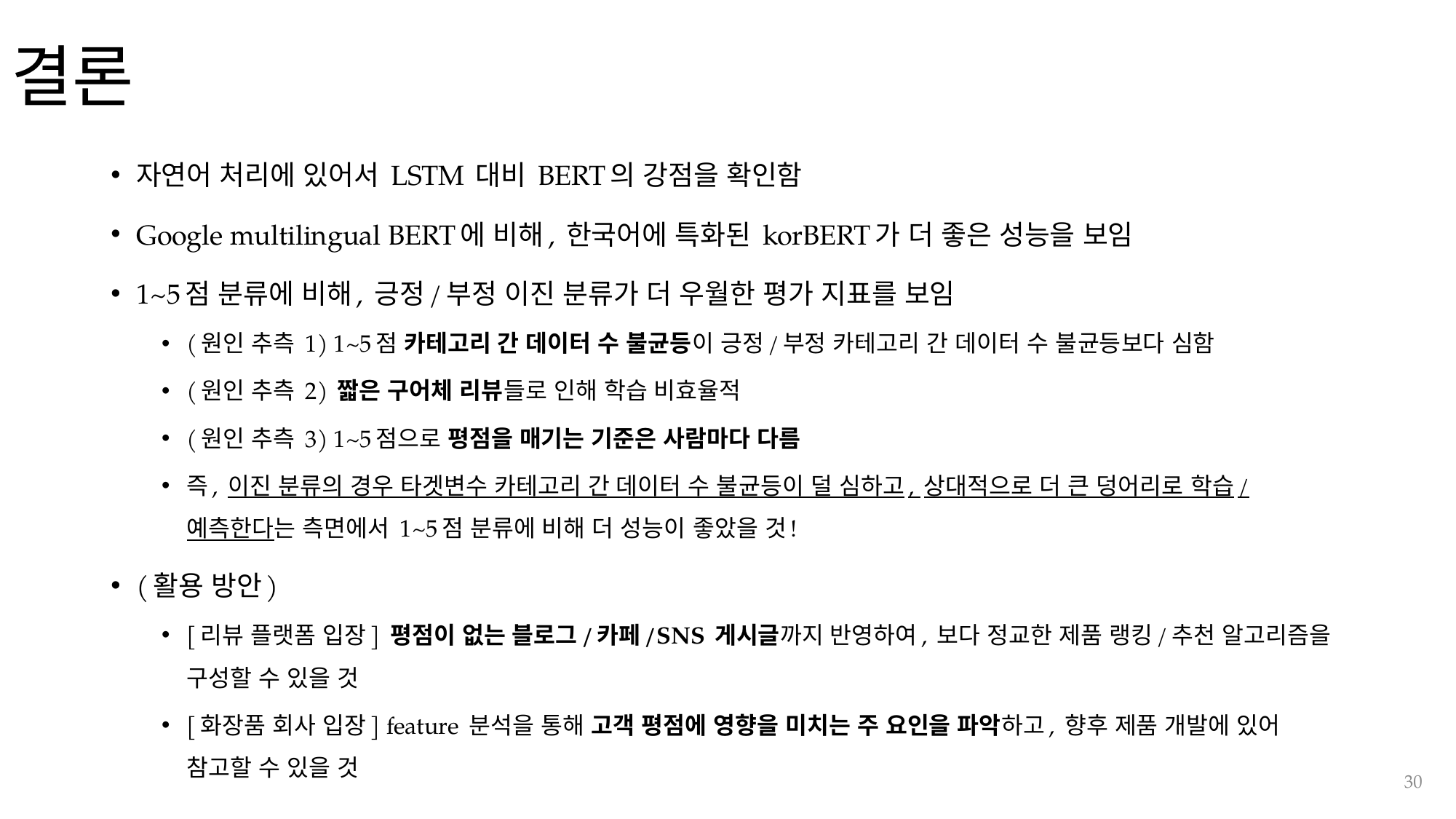

# 결론
자연어 처리에 있어서 LSTM 대비 BERT의 강점을 확인함
Google multilingual BERT에 비해, 한국어에 특화된 korBERT가 더 좋은 성능을 보임
1~5점 분류에 비해, 긍정/부정 이진 분류가 더 우월한 평가 지표를 보임
(원인 추측 1) 1~5점 카테고리 간 데이터 수 불균등이 긍정/부정 카테고리 간 데이터 수 불균등보다 심함
(원인 추측 2) 짧은 구어체 리뷰들로 인해 학습 비효율적
(원인 추측 3) 1~5점으로 평점을 매기는 기준은 사람마다 다름
즉, 이진 분류의 경우 타겟변수 카테고리 간 데이터 수 불균등이 덜 심하고, 상대적으로 더 큰 덩어리로 학습/
예측한다는 측면에서 1~5점 분류에 비해 더 성능이 좋았을 것!
(활용 방안)
[리뷰 플랫폼 입장] 평점이 없는 블로그/카페/SNS 게시글까지 반영하여, 보다 정교한 제품 랭킹/추천 알고리즘을 구성할 수 있을 것
[화장품 회사 입장] feature 분석을 통해 고객 평점에 영향을 미치는 주 요인을 파악하고, 향후 제품 개발에 있어 참고할 수 있을 것

30